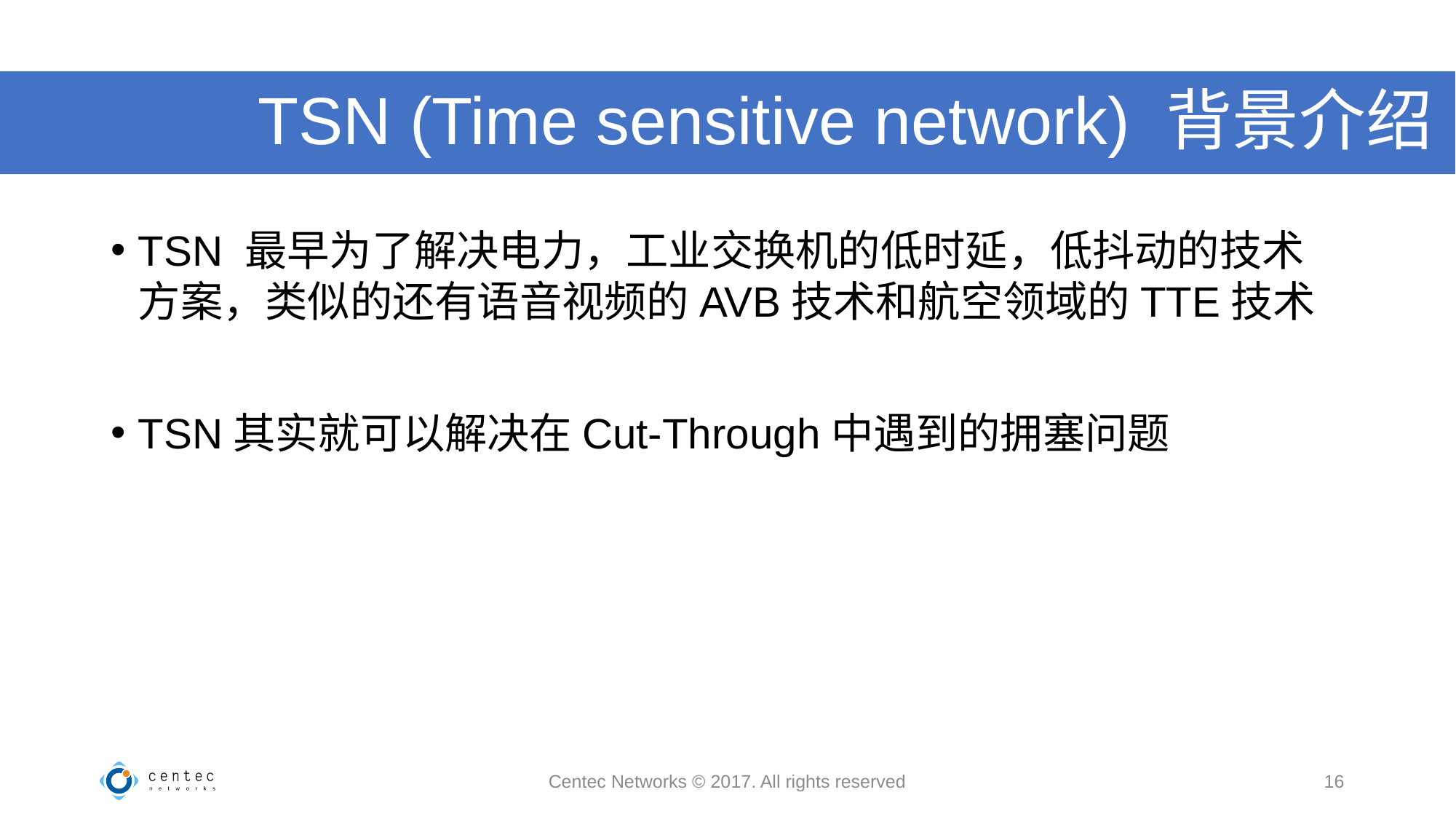

# TSN (Time sensitive network) 背景介绍
TSN 最早为了解决电力，工业交换机的低时延，低抖动的技术方案，类似的还有语音视频的AVB技术和航空领域的TTE技术

TSN其实就可以解决在Cut-Through中遇到的拥塞问题

Centec Networks © 2017. All rights reserved
16